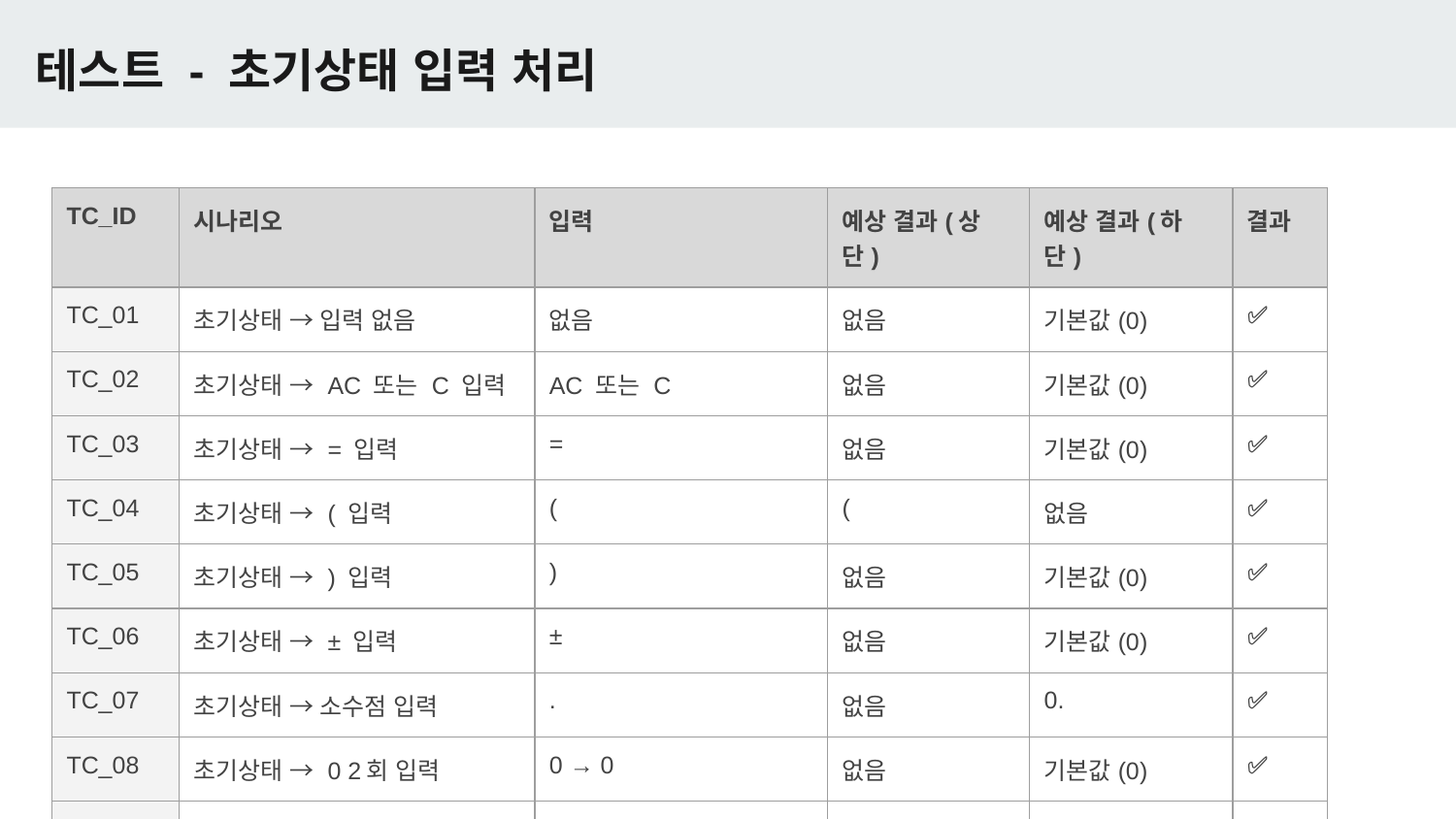

# 테스트 - 초기상태 입력 처리
| TC\_ID | 시나리오 | 입력 | 예상 결과(상단) | 예상 결과(하단) | 결과 |
| --- | --- | --- | --- | --- | --- |
| TC\_01 | 초기상태 → 입력 없음 | 없음 | 없음 | 기본값(0) | ✅ |
| TC\_02 | 초기상태 → AC 또는 C 입력 | AC 또는 C | 없음 | 기본값(0) | ✅ |
| TC\_03 | 초기상태 → = 입력 | = | 없음 | 기본값(0) | ✅ |
| TC\_04 | 초기상태 → ( 입력 | ( | ( | 없음 | ✅ |
| TC\_05 | 초기상태 → ) 입력 | ) | 없음 | 기본값(0) | ✅ |
| TC\_06 | 초기상태 → ± 입력 | ± | 없음 | 기본값(0) | ✅ |
| TC\_07 | 초기상태 → 소수점 입력 | . | 없음 | 0. | ✅ |
| TC\_08 | 초기상태 → 0 2회 입력 | 0 → 0 | 없음 | 기본값(0) | ✅ |
| TC\_09 | 초기상태 → 0이 아닌 숫자 입력 | 1부터 9까지의 임의의 수 | 없음 | 입력과 동일 | ✅ |